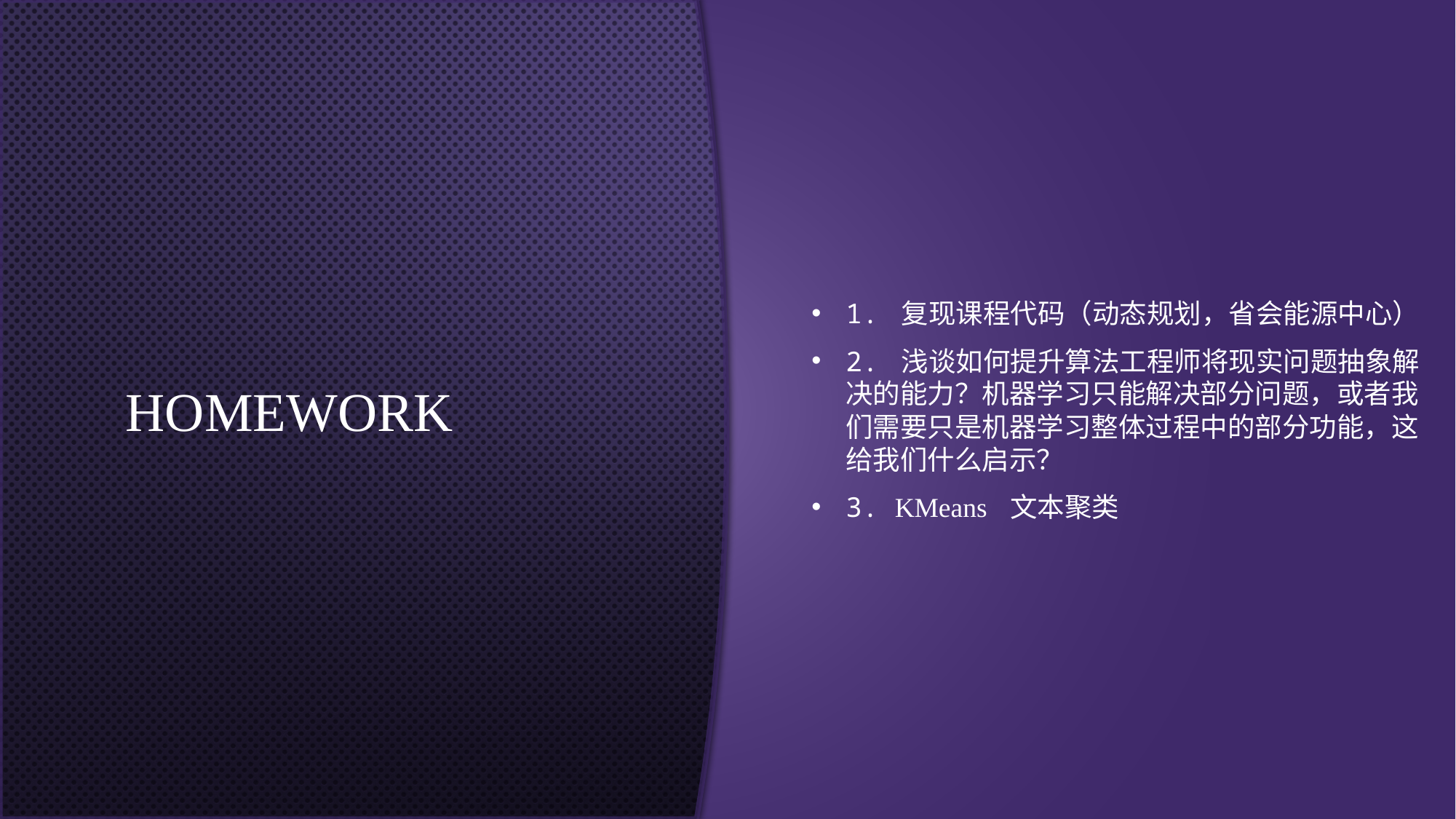

# Homework
1. 复现课程代码（动态规划，省会能源中心）
2. 浅谈如何提升算法工程师将现实问题抽象解决的能力？机器学习只能解决部分问题，或者我们需要只是机器学习整体过程中的部分功能，这给我们什么启示？
3. KMeans 文本聚类